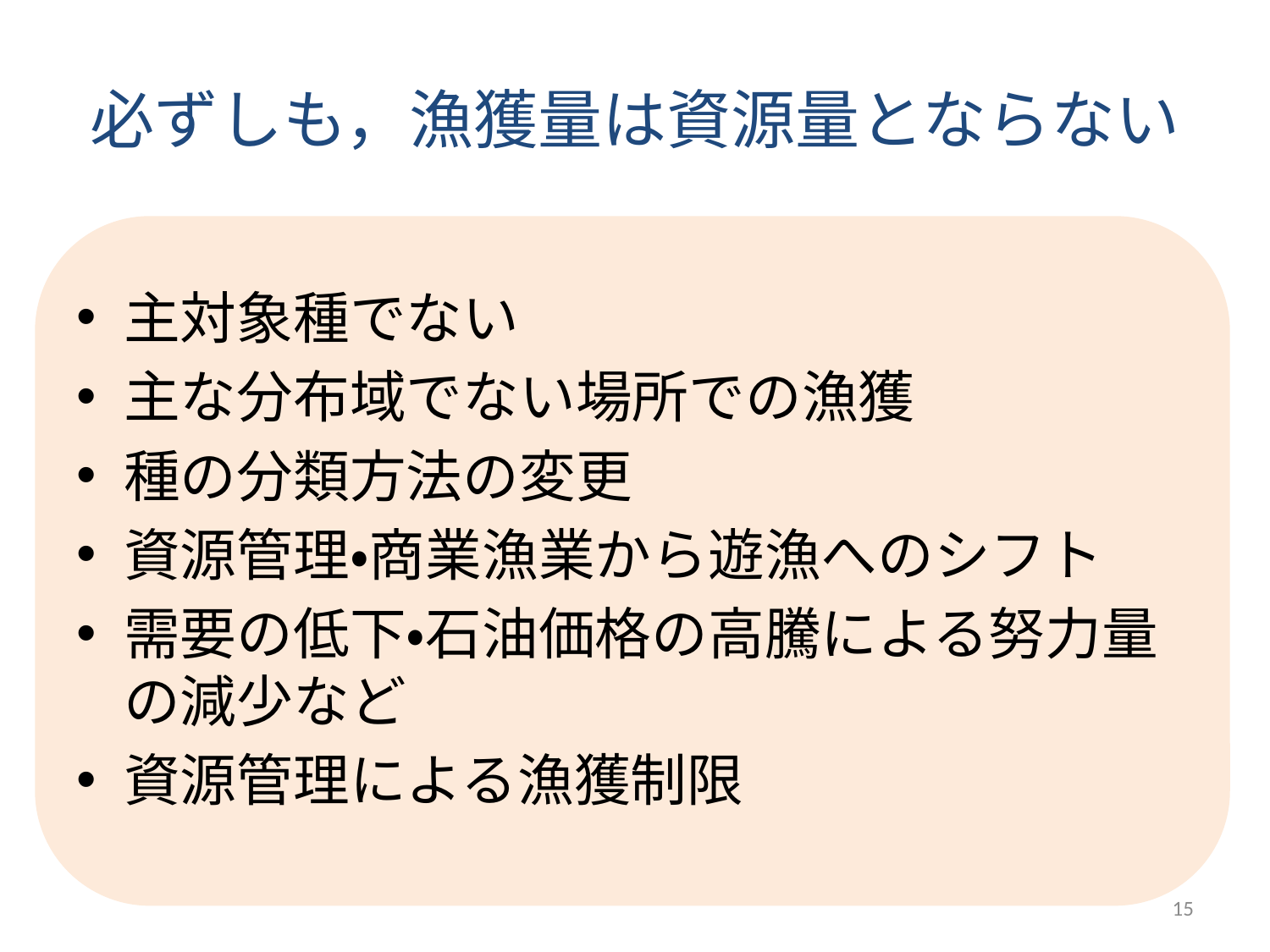

# 必ずしも，漁獲量は資源量とならない

主対象種でない
主な分布域でない場所での漁獲
種の分類方法の変更
資源管理・商業漁業から遊漁へのシフト
需要の低下・石油価格の高騰による努力量の減少など
資源管理による漁獲制限

15